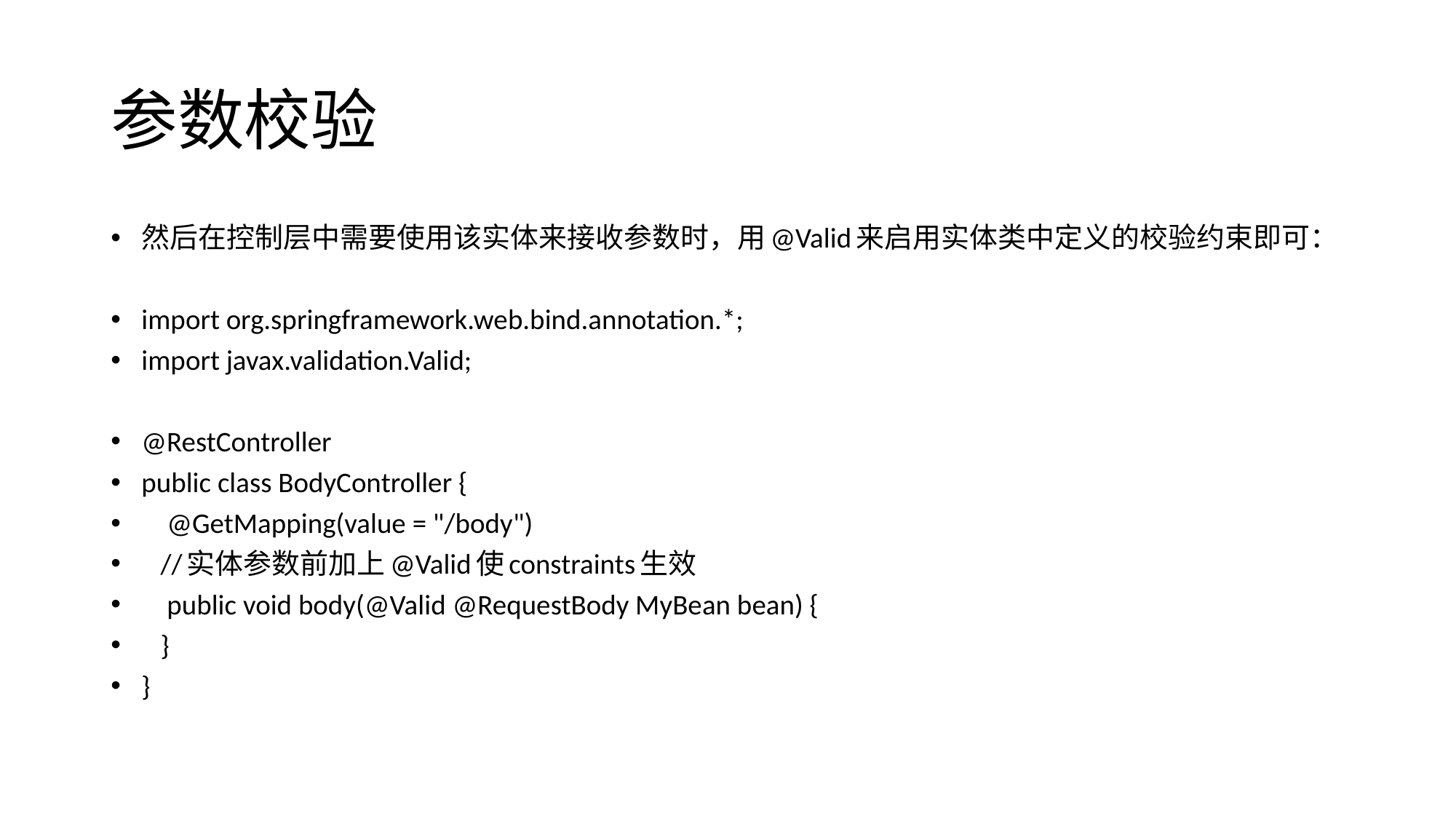

# 参数校验
然后在控制层中需要使用该实体来接收参数时，用@Valid来启用实体类中定义的校验约束即可：

import org.springframework.web.bind.annotation.*;
import javax.validation.Valid;

@RestController
public class BodyController {
    @GetMapping(value = "/body")
   //实体参数前加上@Valid使constraints生效
    public void body(@Valid @RequestBody MyBean bean) {
   }
}